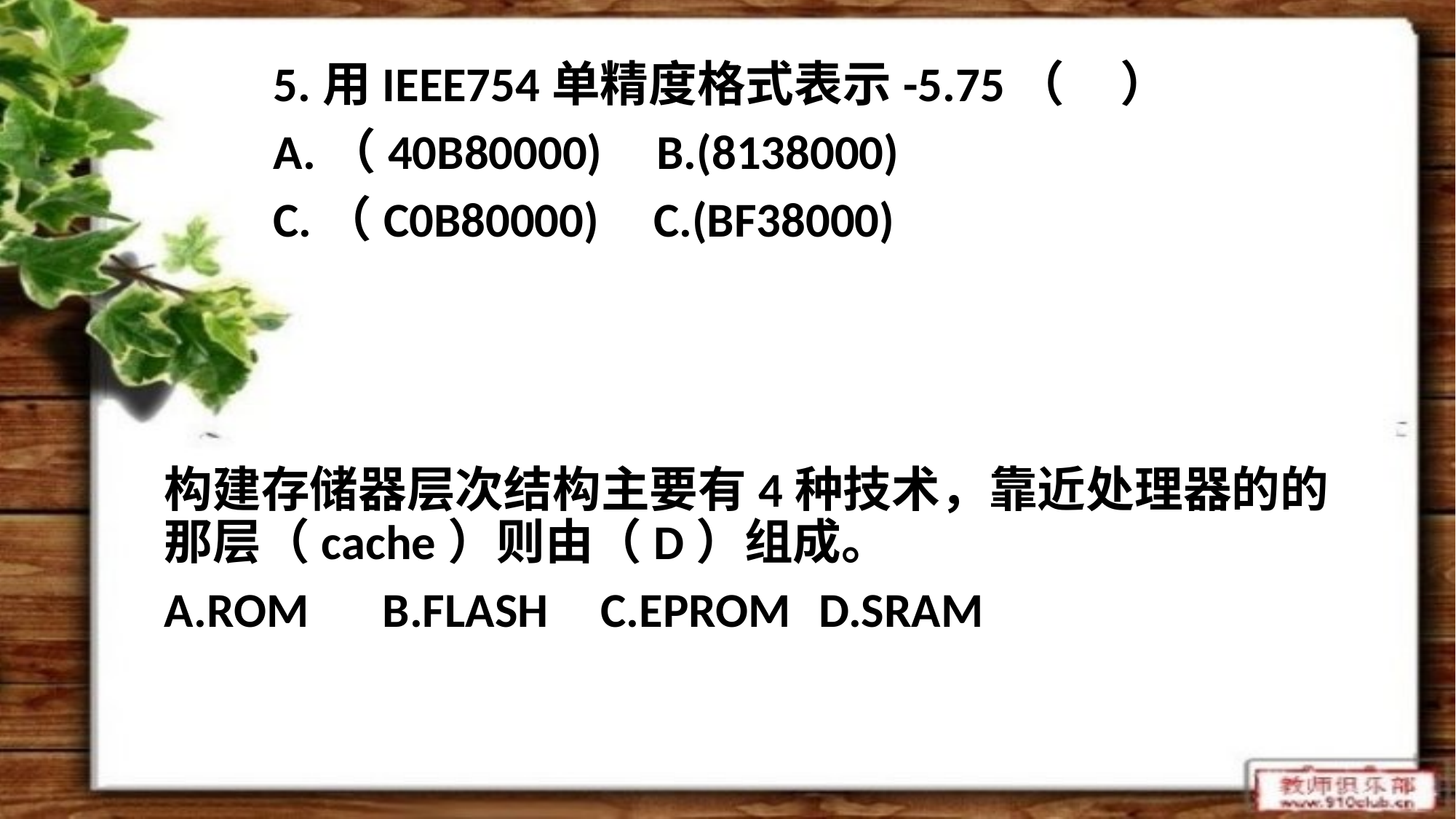

5.用IEEE754单精度格式表示-5.75（     ）
	A.（40B80000)     B.(8138000)
	C.（C0B80000)     C.(BF38000)

构建存储器层次结构主要有4种技术，靠近处理器的的那层（cache）则由（D）组成。
A.ROM 	B.FLASH 	C.EPROM 	D.SRAM